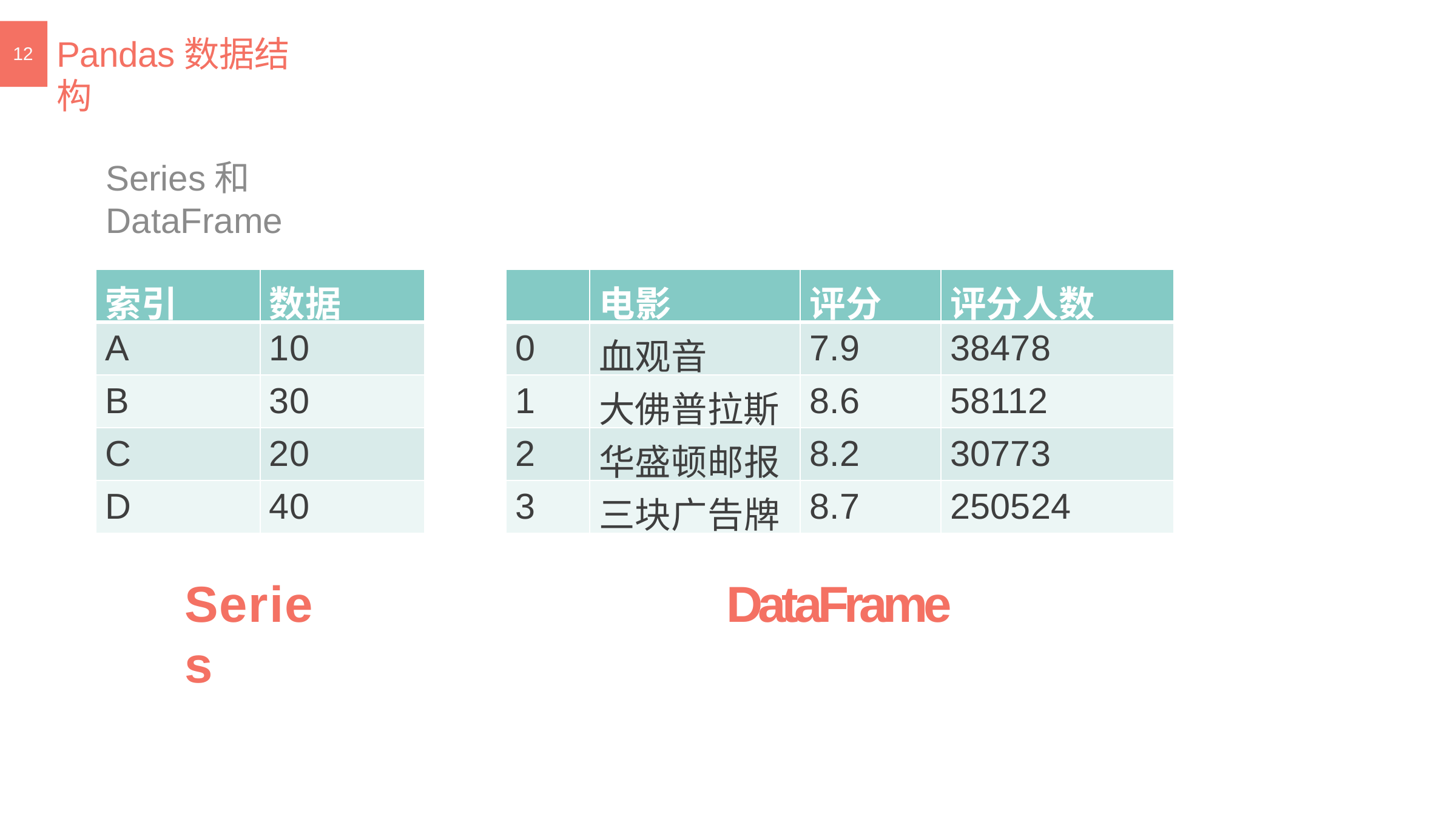

# Pandas数据结构
12
Series和DataFrame
| 索引 | 数据 |
| --- | --- |
| A | 10 |
| B | 30 |
| C | 20 |
| D | 40 |
|  | 电影 | 评分 | 评分人数 |
| --- | --- | --- | --- |
| 0 | 血观音 | 7.9 | 38478 |
| 1 | 大佛普拉斯 | 8.6 | 58112 |
| 2 | 华盛顿邮报 | 8.2 | 30773 |
| 3 | 三块广告牌 | 8.7 | 250524 |
Series
DataFrame